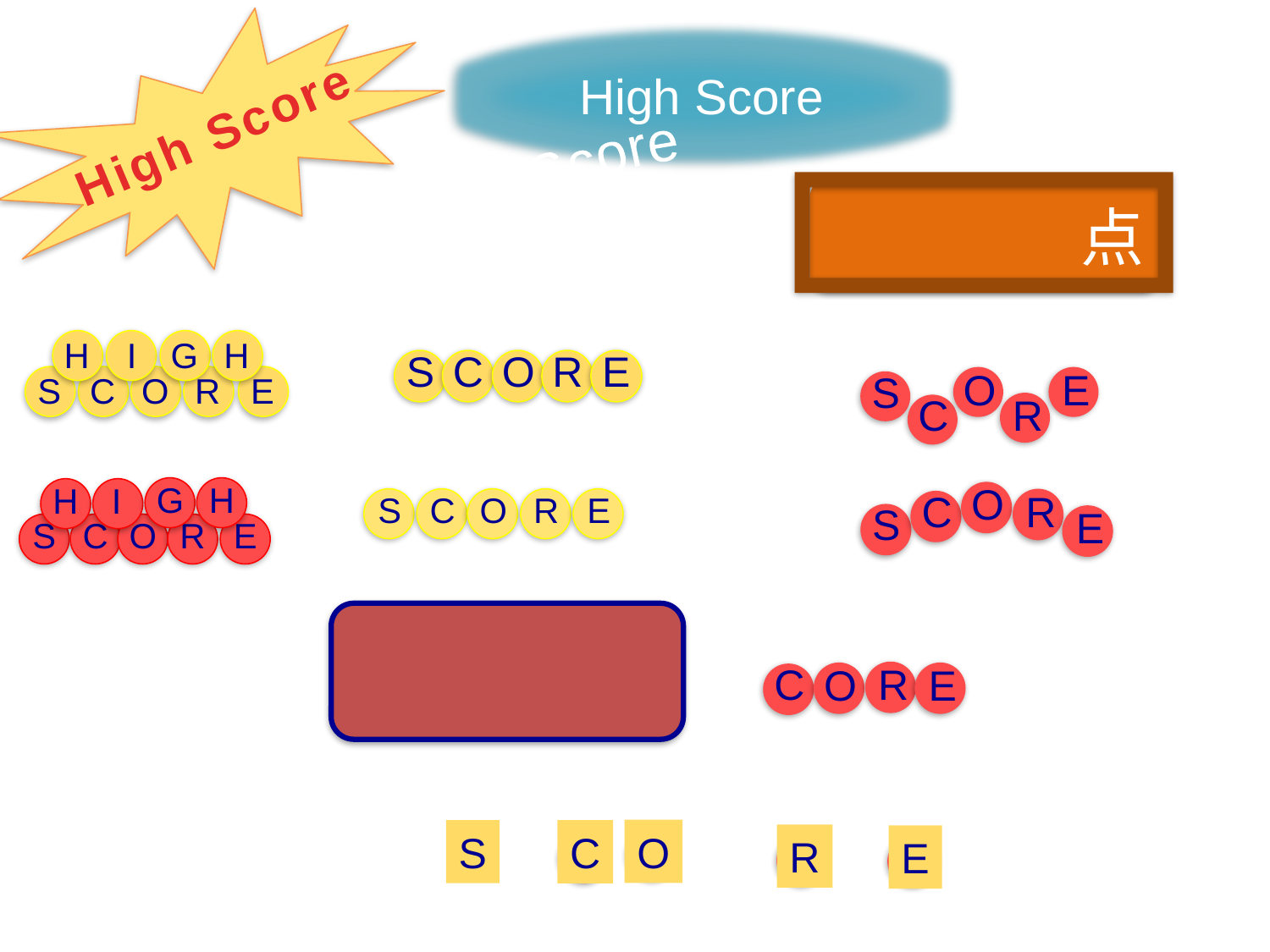

High Score
High Score
High Score

点
H

 I

G

H

S

C

O

R

E

S
C
O
R
E

O

E

S

C

R

G

H

H

I

S

C

O

R

E

O

C

R

S

E

S

C

O

R

E

C

R

O

E

O

S
C

R

E